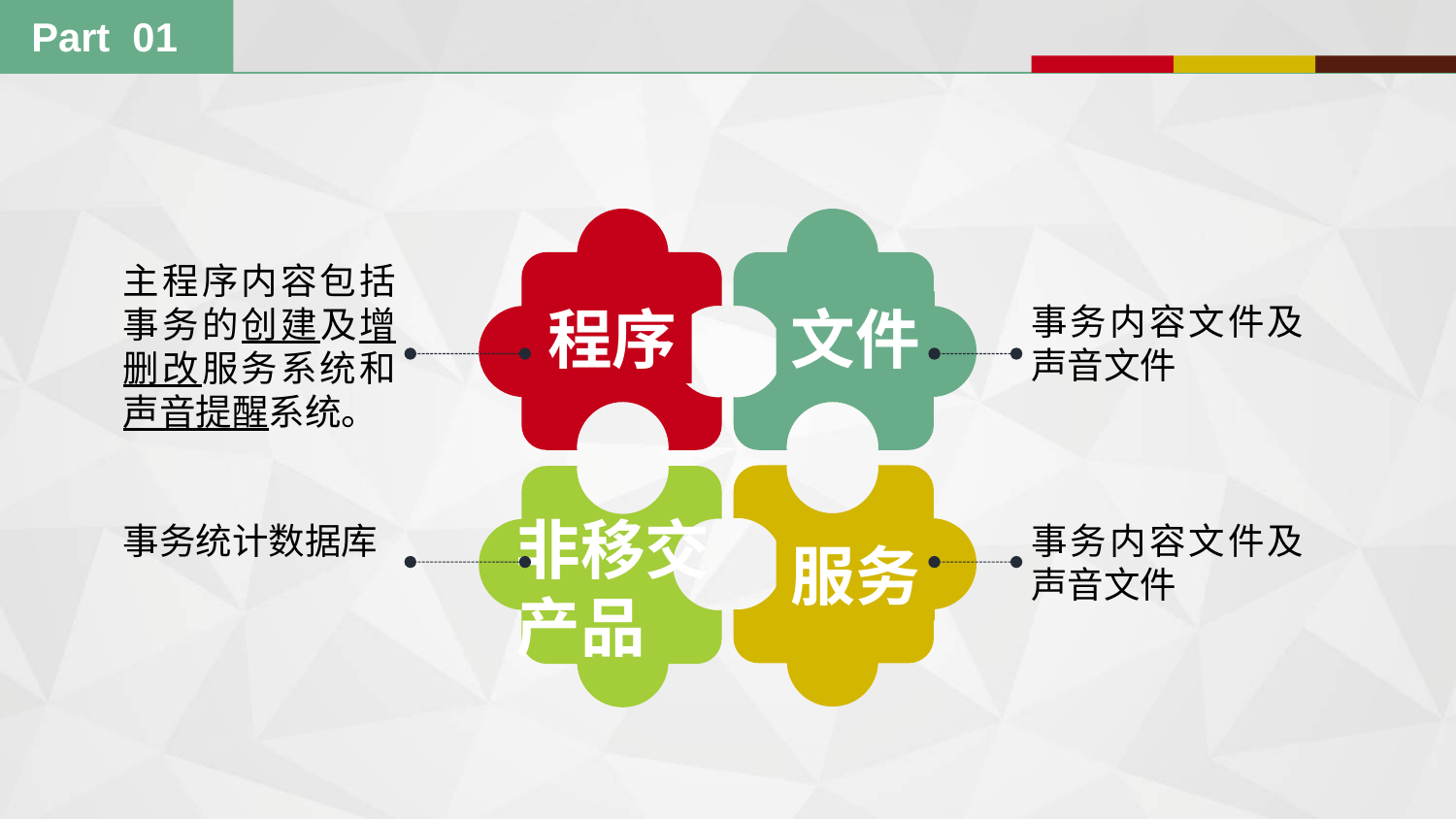

Part  01

程序

文件
主程序内容包括事务的创建及增删改服务系统和声音提醒系统。
事务内容文件及声音文件

服务

非移交
产品
事务统计数据库
事务内容文件及声音文件